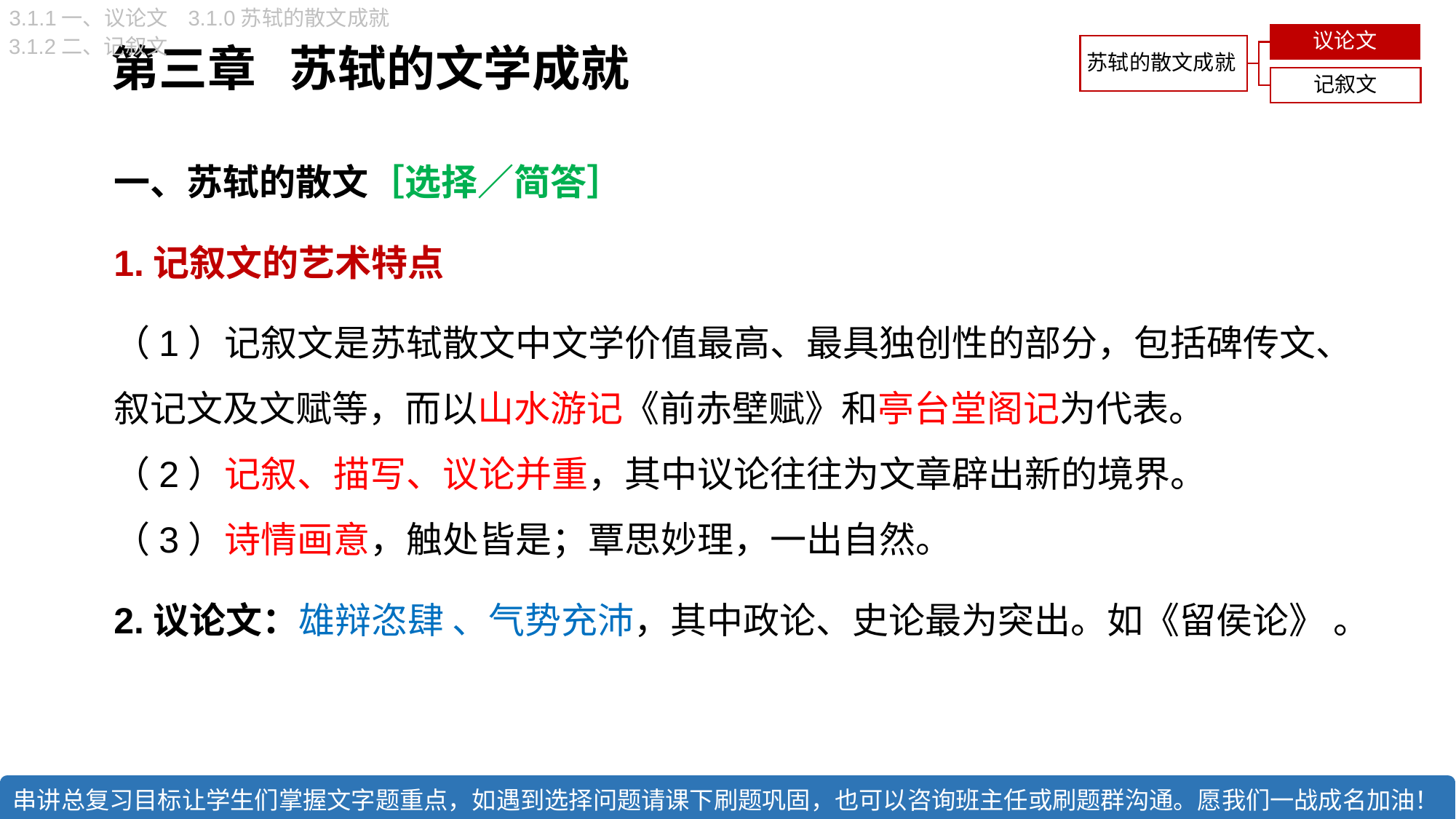

苏轼的散文成就
议论文
记叙文
3.1.0苏轼的散文成就
3.1.1一、议论文
3.1.2二、记叙文
# 第三章   苏轼的文学成就
一、苏轼的散文［选择／简答］
1.记叙文的艺术特点
（1）记叙文是苏轼散文中文学价值最高、最具独创性的部分，包括碑传文、叙记文及文赋等，而以山水游记《前赤壁赋》和亭台堂阁记为代表。
（2）记叙、描写、议论并重，其中议论往往为文章辟出新的境界。
（3）诗情画意，触处皆是；覃思妙理，一出自然。
2.议论文：雄辩恣肆 、气势充沛，其中政论、史论最为突出。如《留侯论》 。